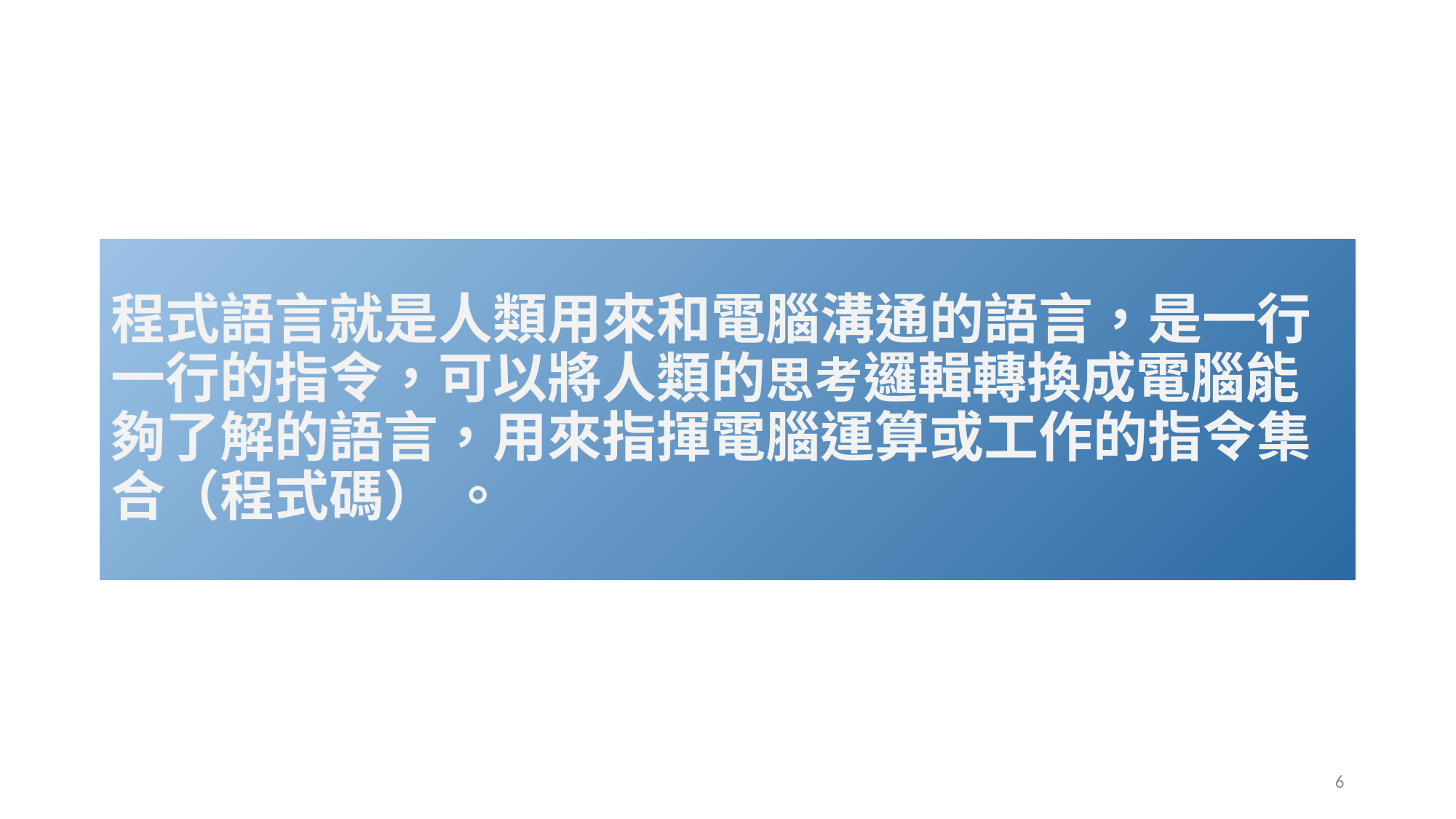

# 程式語言就是人類用來和電腦溝通的語言，是一行一行的指令，可以將人類的思考邏輯轉換成電腦能夠了解的語言，用來指揮電腦運算或工作的指令集合（程式碼） 。
6